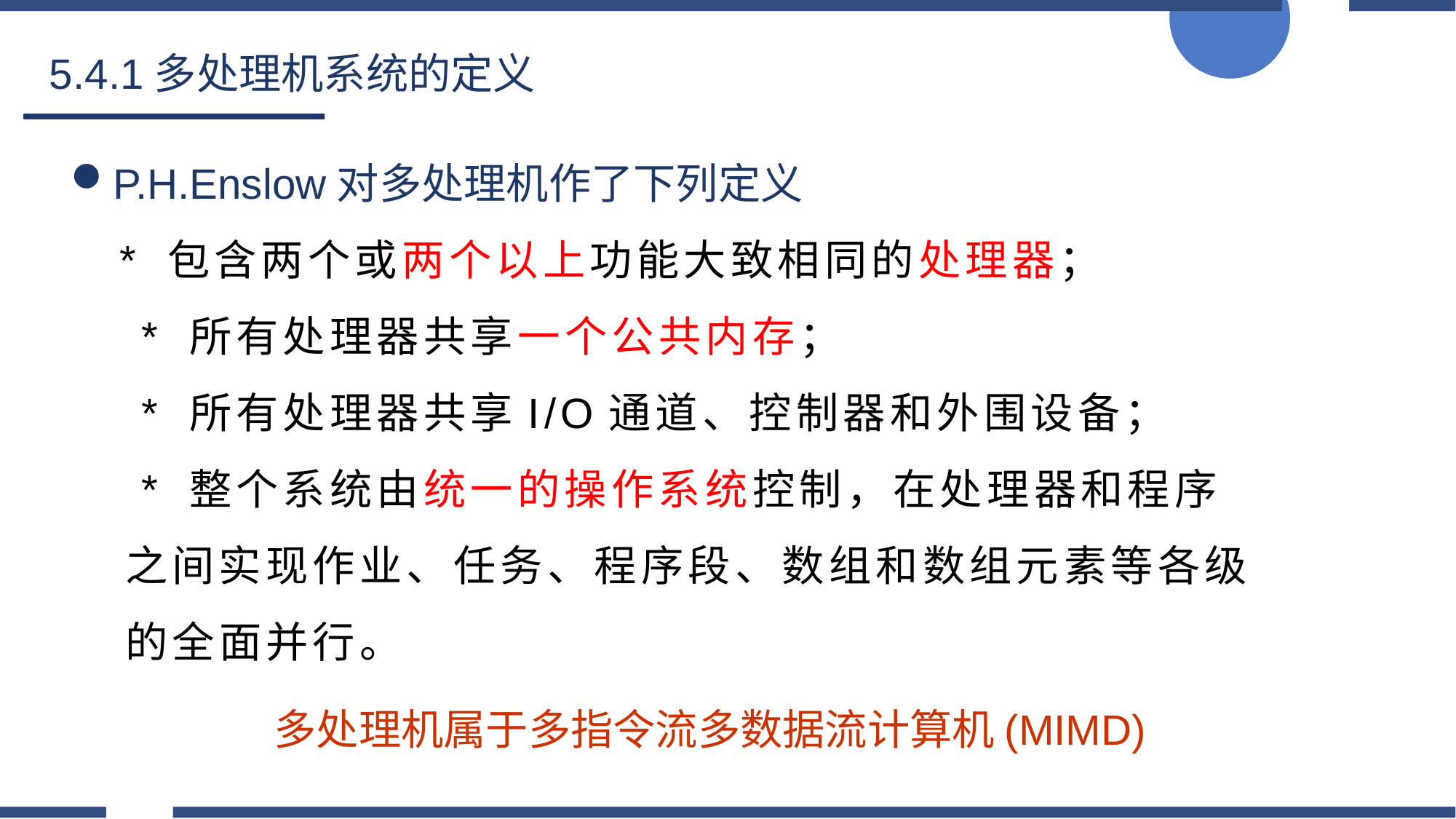

5.4.1多处理机系统的定义
P.H.Enslow对多处理机作了下列定义
   * 包含两个或两个以上功能大致相同的处理器；
 * 所有处理器共享一个公共内存；
 * 所有处理器共享I/O通道、控制器和外围设备；
 * 整个系统由统一的操作系统控制，在处理器和程序之间实现作业、任务、程序段、数组和数组元素等各级的全面并行。
多处理机属于多指令流多数据流计算机(MIMD)